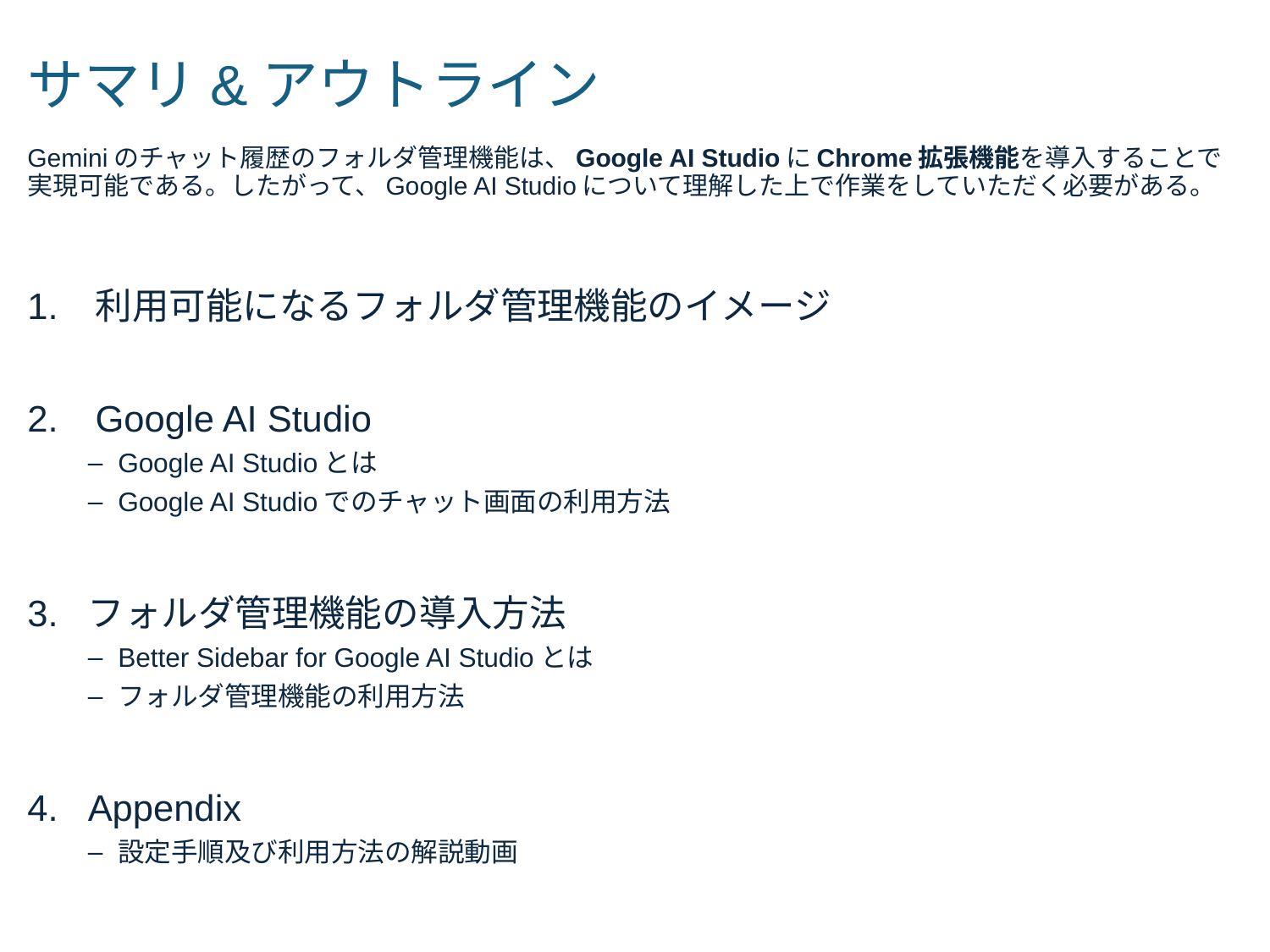

# サマリ&アウトライン
Geminiのチャット履歴のフォルダ管理機能は、Google AI StudioにChrome拡張機能を導入することで実現可能である。したがって、Google AI Studioについて理解した上で作業をしていただく必要がある。
利用可能になるフォルダ管理機能のイメージ
Google AI Studio
Google AI Studioとは
Google AI Studioでのチャット画面の利用方法
フォルダ管理機能の導入方法
Better Sidebar for Google AI Studioとは
フォルダ管理機能の利用方法
Appendix
設定手順及び利用方法の解説動画